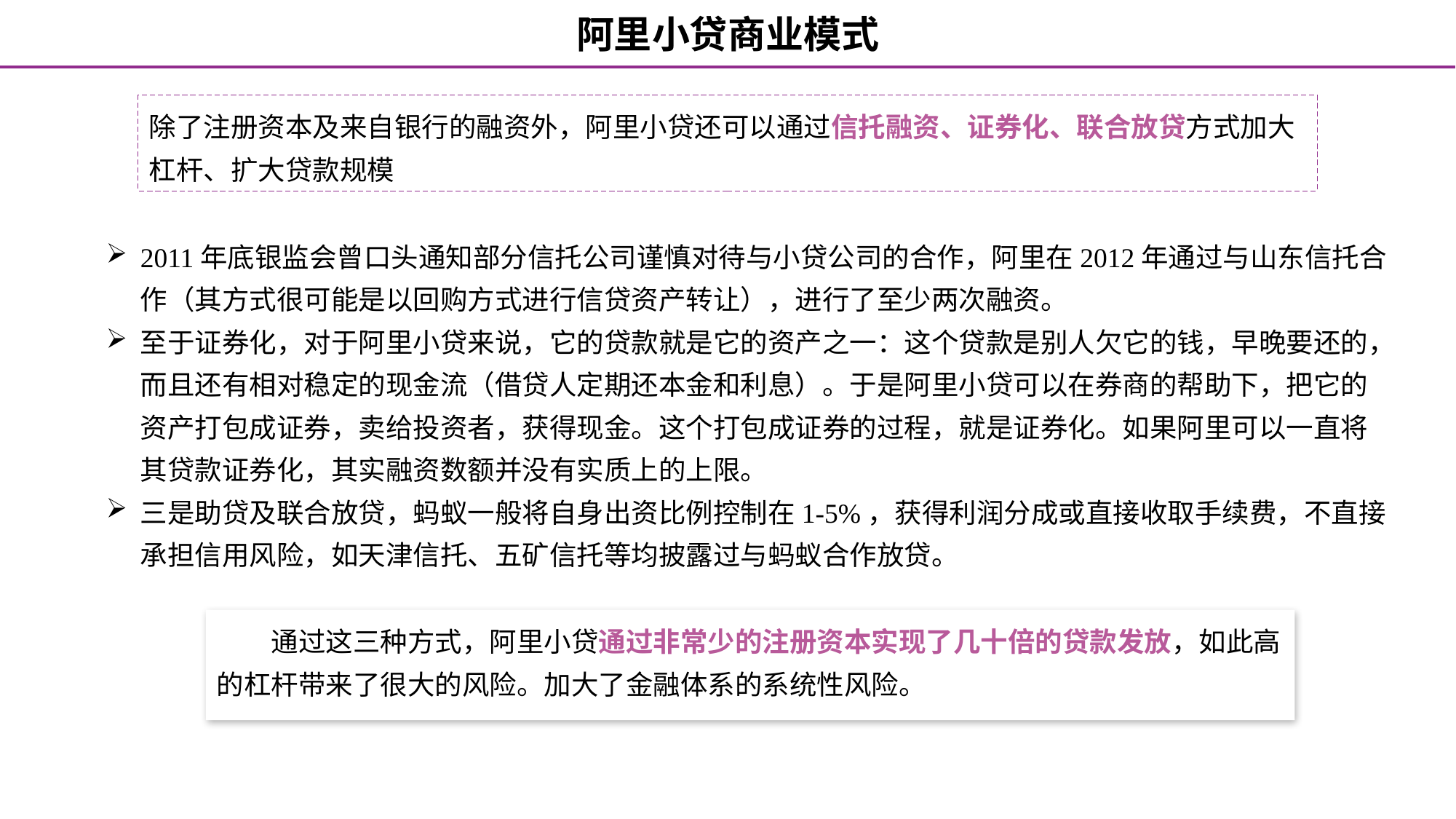

阿里小贷商业模式
除了注册资本及来自银行的融资外，阿里小贷还可以通过信托融资、证券化、联合放贷方式加大杠杆、扩大贷款规模
2011年底银监会曾口头通知部分信托公司谨慎对待与小贷公司的合作，阿里在2012年通过与山东信托合作（其方式很可能是以回购方式进行信贷资产转让），进行了至少两次融资。
至于证券化，对于阿里小贷来说，它的贷款就是它的资产之一：这个贷款是别人欠它的钱，早晚要还的，而且还有相对稳定的现金流（借贷人定期还本金和利息）。于是阿里小贷可以在券商的帮助下，把它的资产打包成证券，卖给投资者，获得现金。这个打包成证券的过程，就是证券化。如果阿里可以一直将其贷款证券化，其实融资数额并没有实质上的上限。
三是助贷及联合放贷，蚂蚁一般将自身出资比例控制在1-5%，获得利润分成或直接收取手续费，不直接承担信用风险，如天津信托、五矿信托等均披露过与蚂蚁合作放贷。

通过这三种方式，阿里小贷通过非常少的注册资本实现了几十倍的贷款发放，如此高的杠杆带来了很大的风险。加大了金融体系的系统性风险。